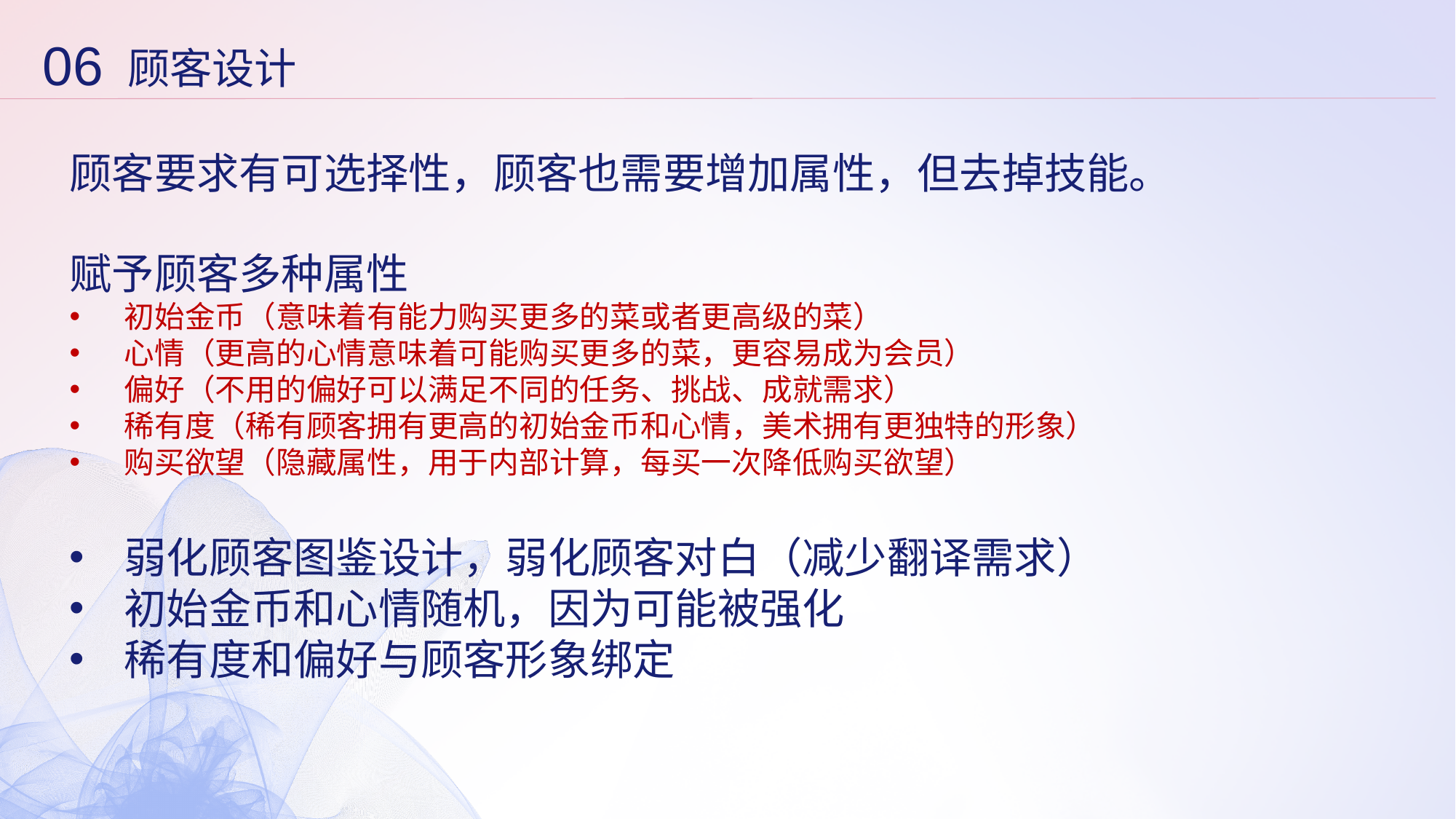

06
顾客设计
顾客要求有可选择性，顾客也需要增加属性，但去掉技能。
赋予顾客多种属性
初始金币（意味着有能力购买更多的菜或者更高级的菜）
心情（更高的心情意味着可能购买更多的菜，更容易成为会员）
偏好（不用的偏好可以满足不同的任务、挑战、成就需求）
稀有度（稀有顾客拥有更高的初始金币和心情，美术拥有更独特的形象）
购买欲望（隐藏属性，用于内部计算，每买一次降低购买欲望）
弱化顾客图鉴设计，弱化顾客对白（减少翻译需求）
初始金币和心情随机，因为可能被强化
稀有度和偏好与顾客形象绑定